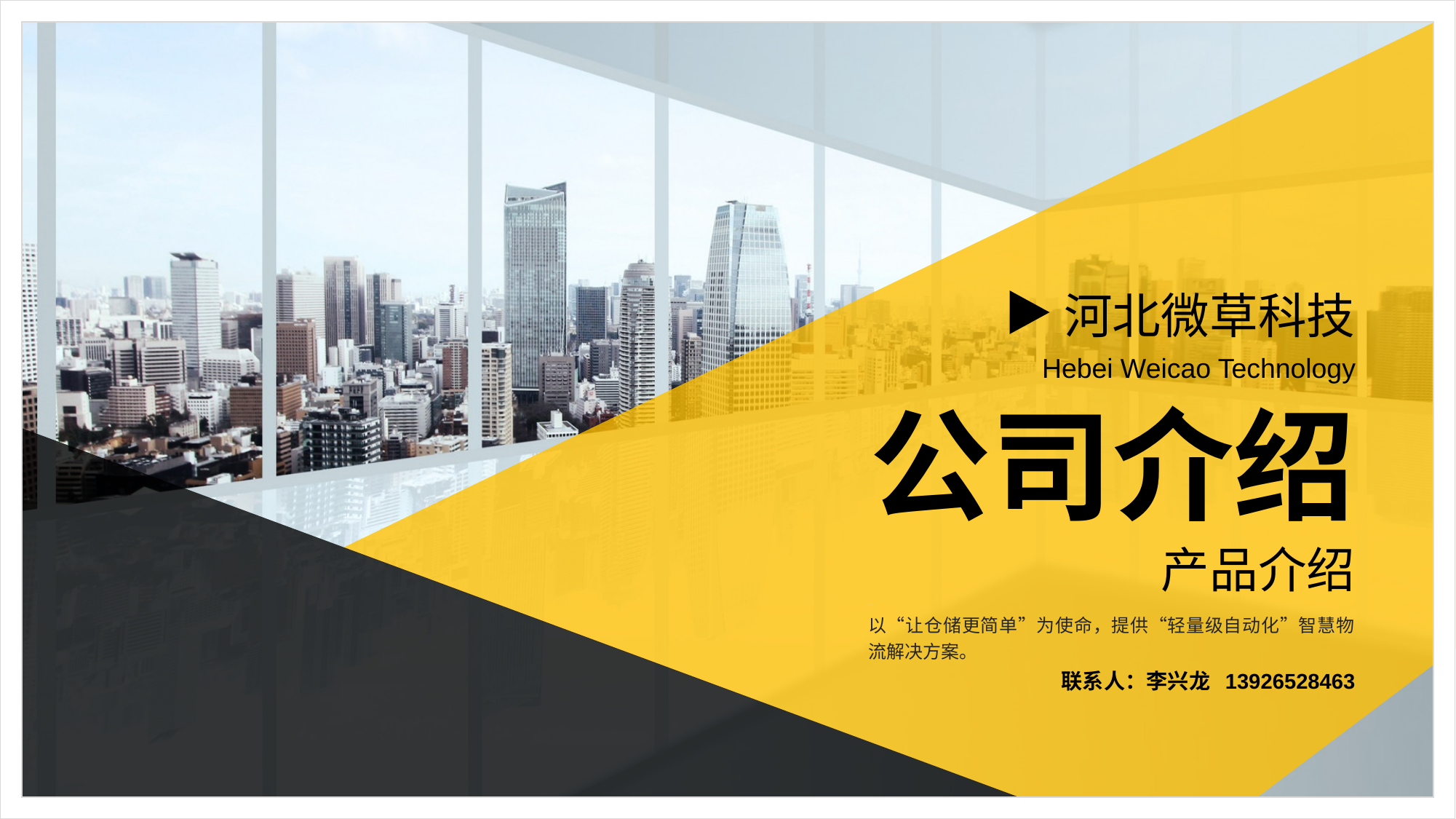

河北微草科技

Hebei Weicao Technology
公司介绍
产品介绍
以“让仓储更简单”为使命，提供“轻量级自动化”智慧物流解决方案。
联系人：李兴龙  13926528463